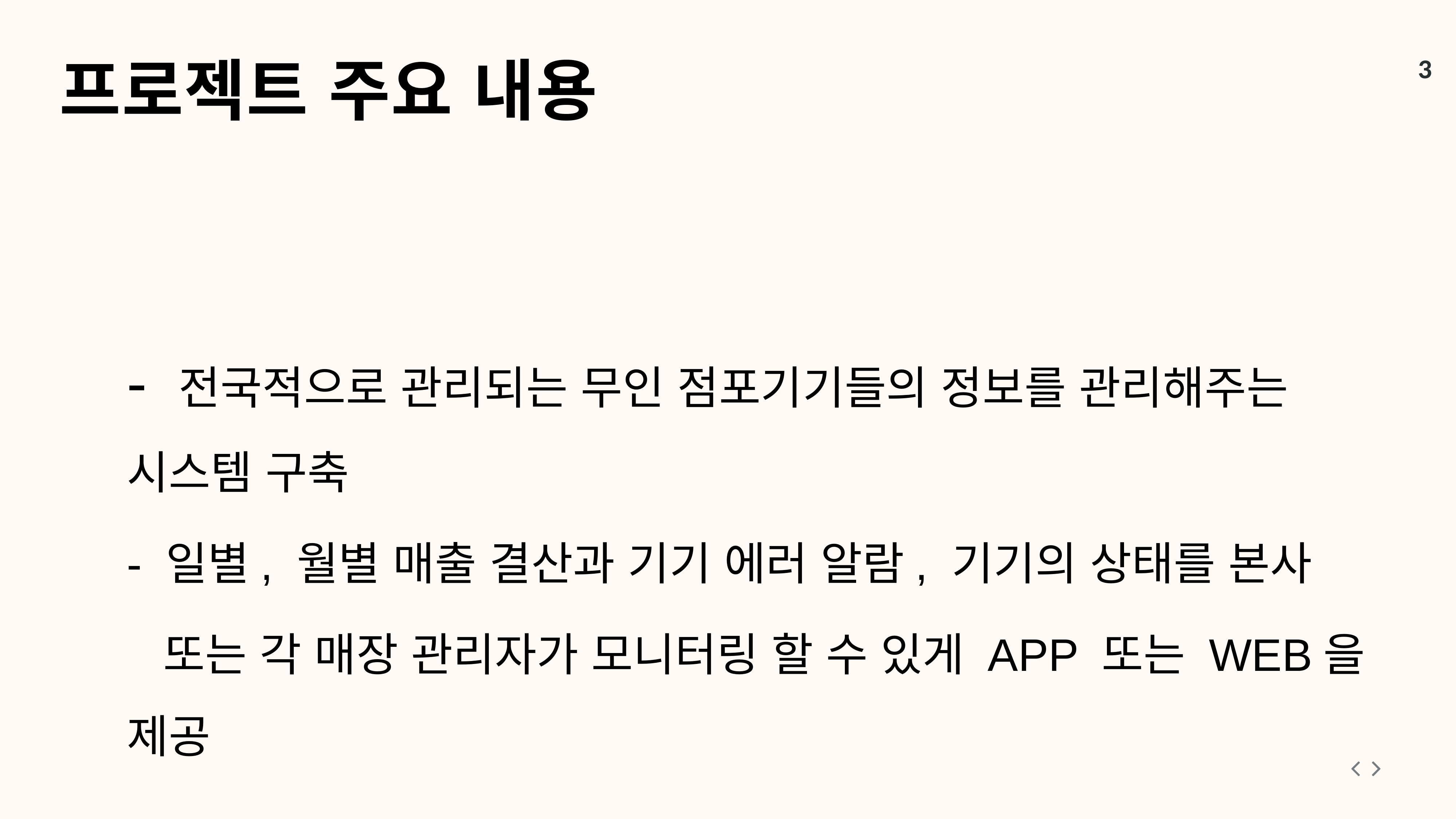

프로젝트 주요 내용
- 전국적으로 관리되는 무인 점포기기들의 정보를 관리해주는 시스템 구축
- 일별, 월별 매출 결산과 기기 에러 알람, 기기의 상태를 본사
  또는 각 매장 관리자가 모니터링 할 수 있게 APP 또는 WEB을 제공